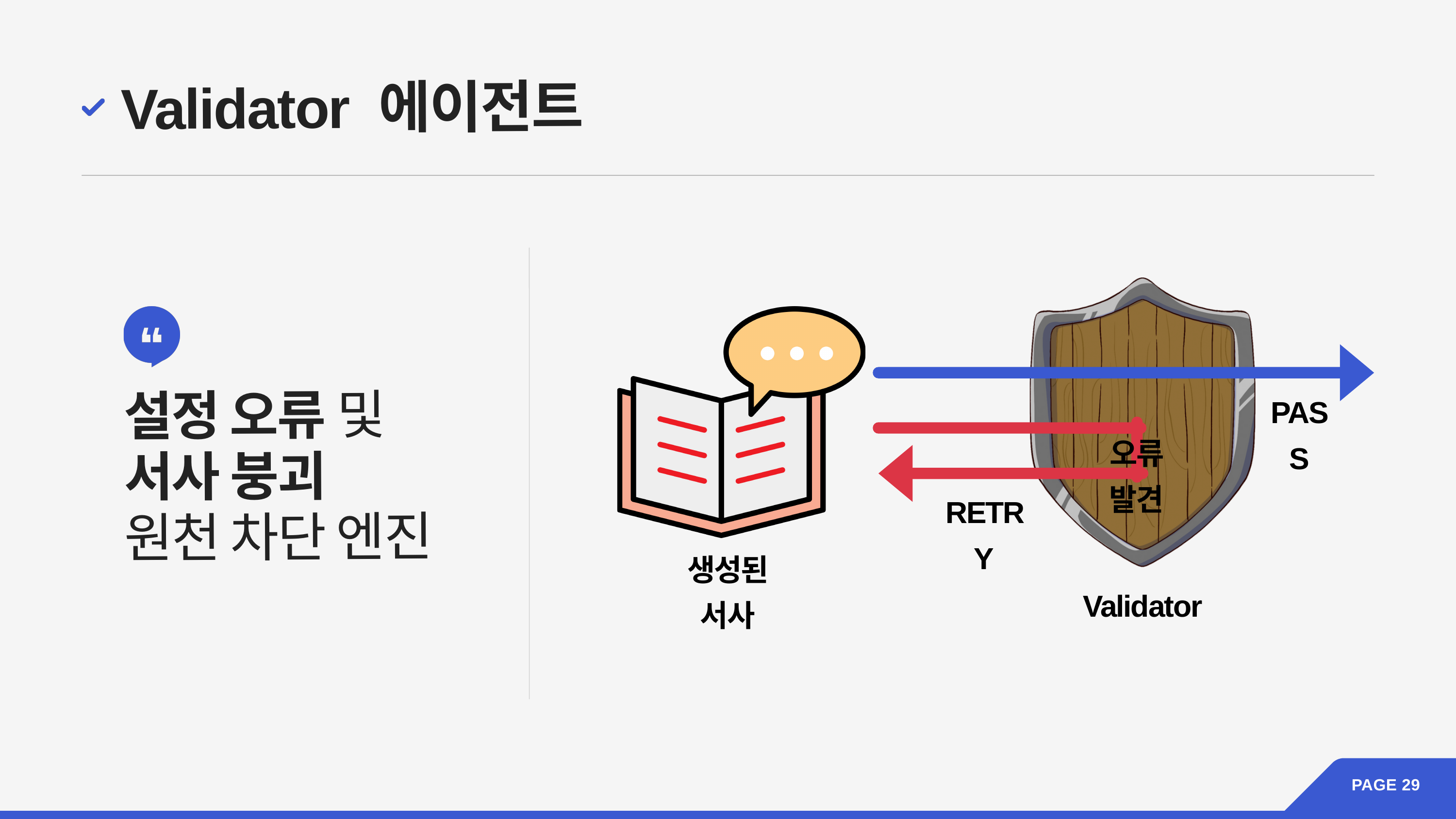

Validator 에이전트

PASS
설정 오류 및
서사 붕괴
원천 차단 엔진

오류 발견

RETRY
생성된 서사
Validator

PAGE 29